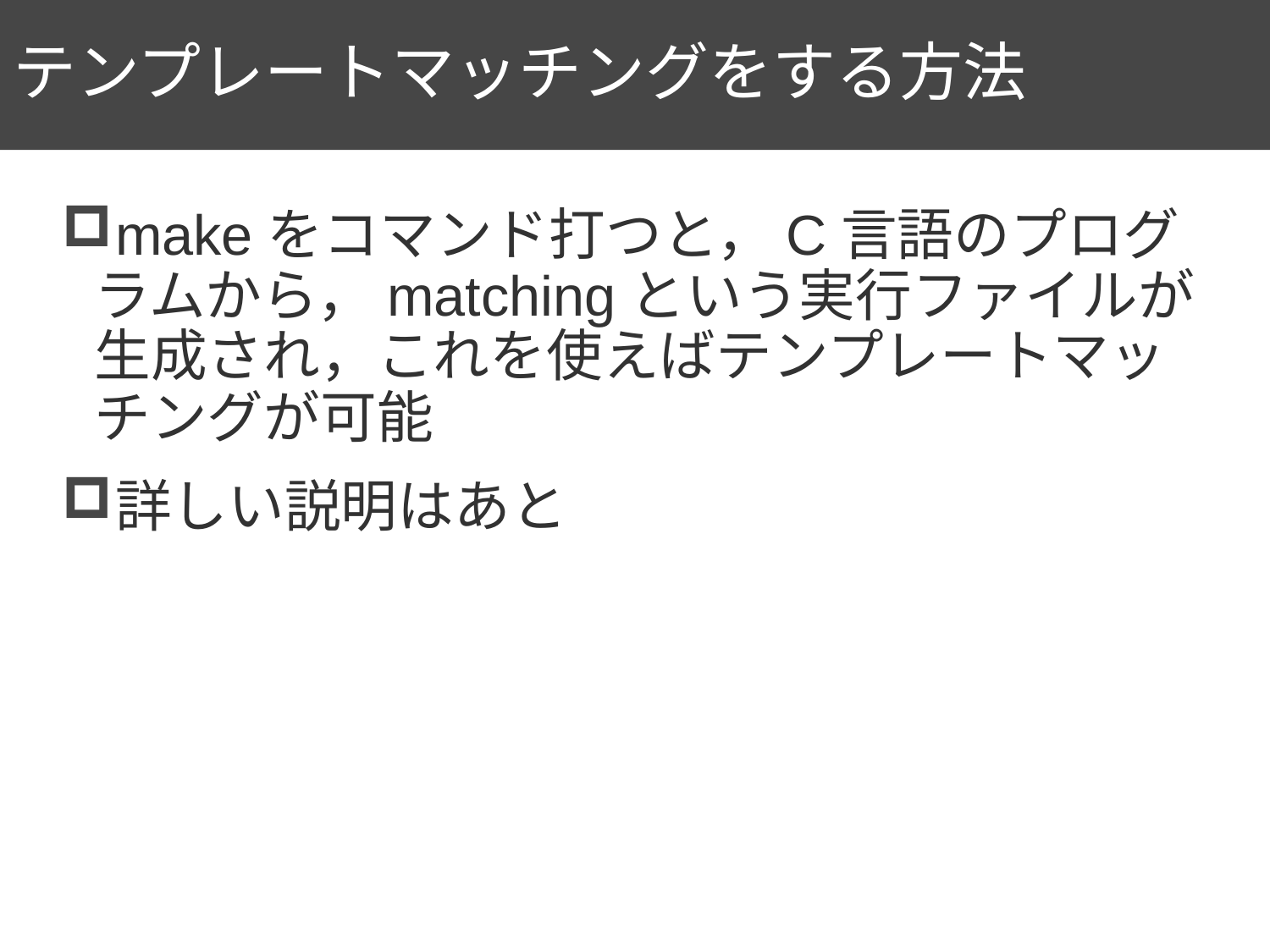

# テンプレートマッチングをする方法
67
makeをコマンド打つと，C言語のプログラムから，matchingという実行ファイルが生成され，これを使えばテンプレートマッチングが可能
詳しい説明はあと